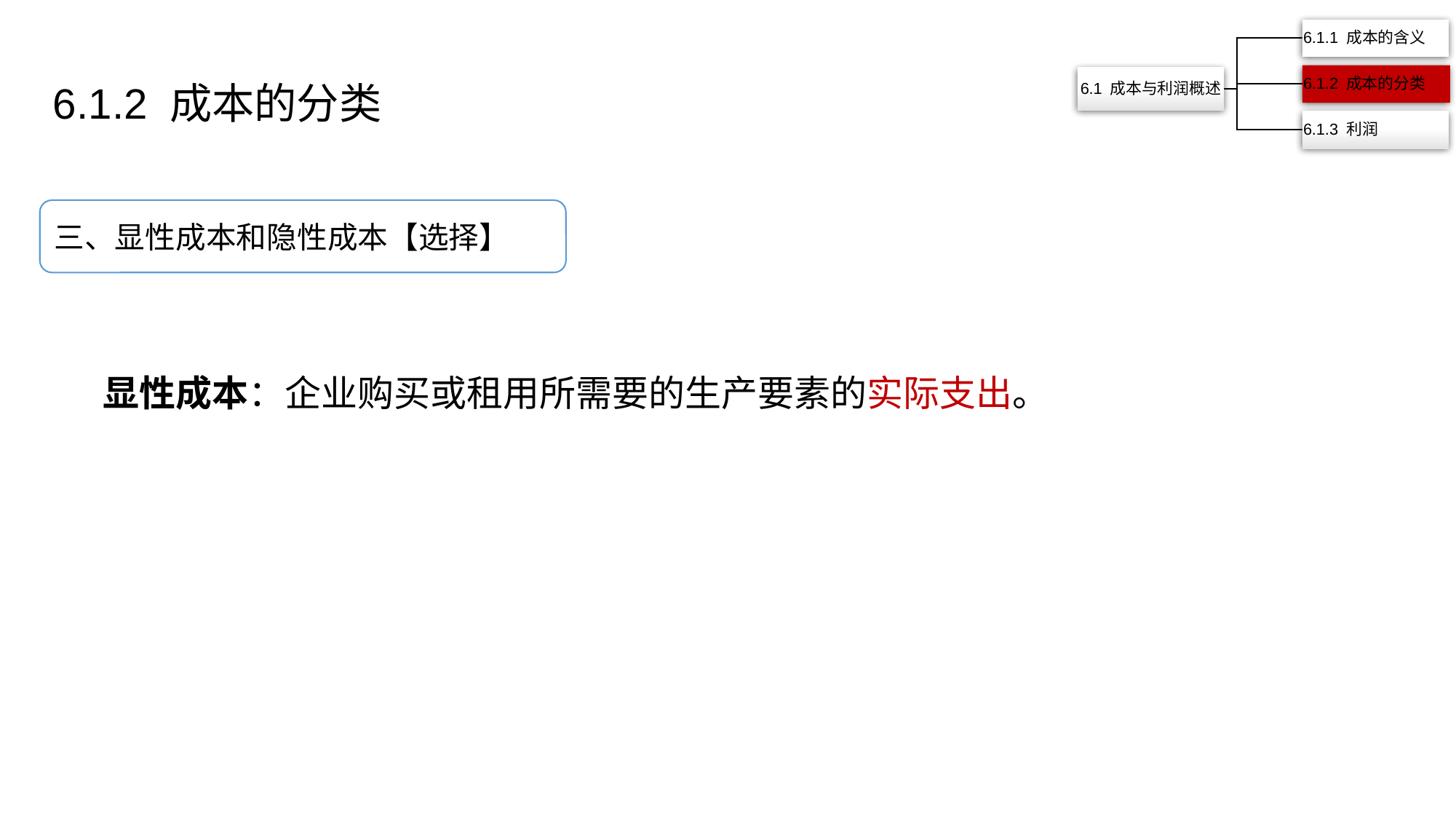

6.1 成本与利润概述
6.1.1 成本的含义
6.1.2 成本的分类
6.1.3 利润
6.1.2 成本的分类
三、显性成本和隐性成本【选择】
显性成本：企业购买或租用所需要的生产要素的实际支出。